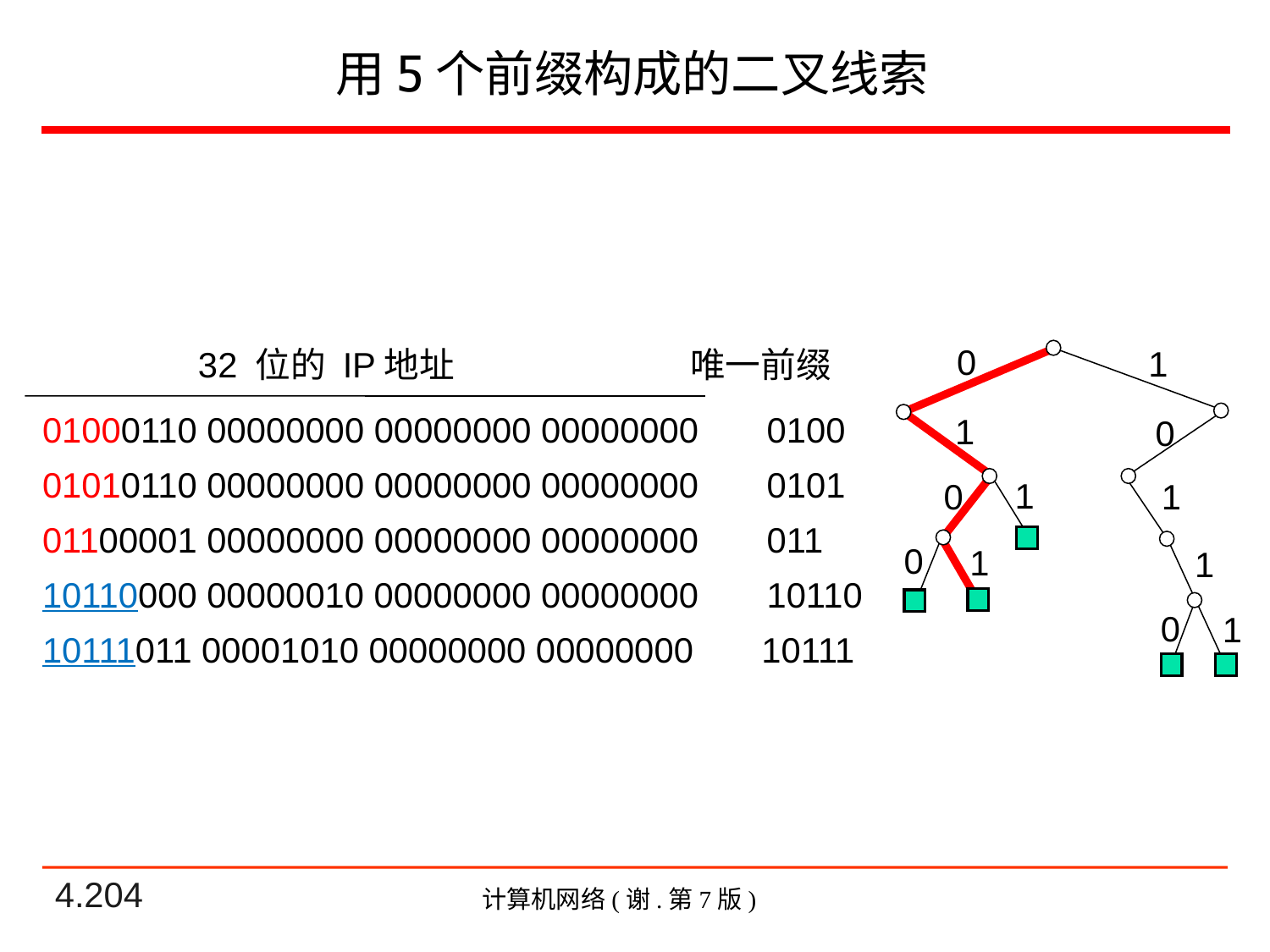

# 用5个前缀构成的二叉线索
0
1

1

0
1

0
1

0
1
1

0
1

                32 位的 IP地址                              唯一前缀
01000110 00000000 00000000 00000000       0100
01010110 00000000 00000000 00000000       0101
01100001 00000000 00000000 00000000       011
10110000 00000010 00000000 00000000       10110
10111011 00001010 00000000 00000000       10111